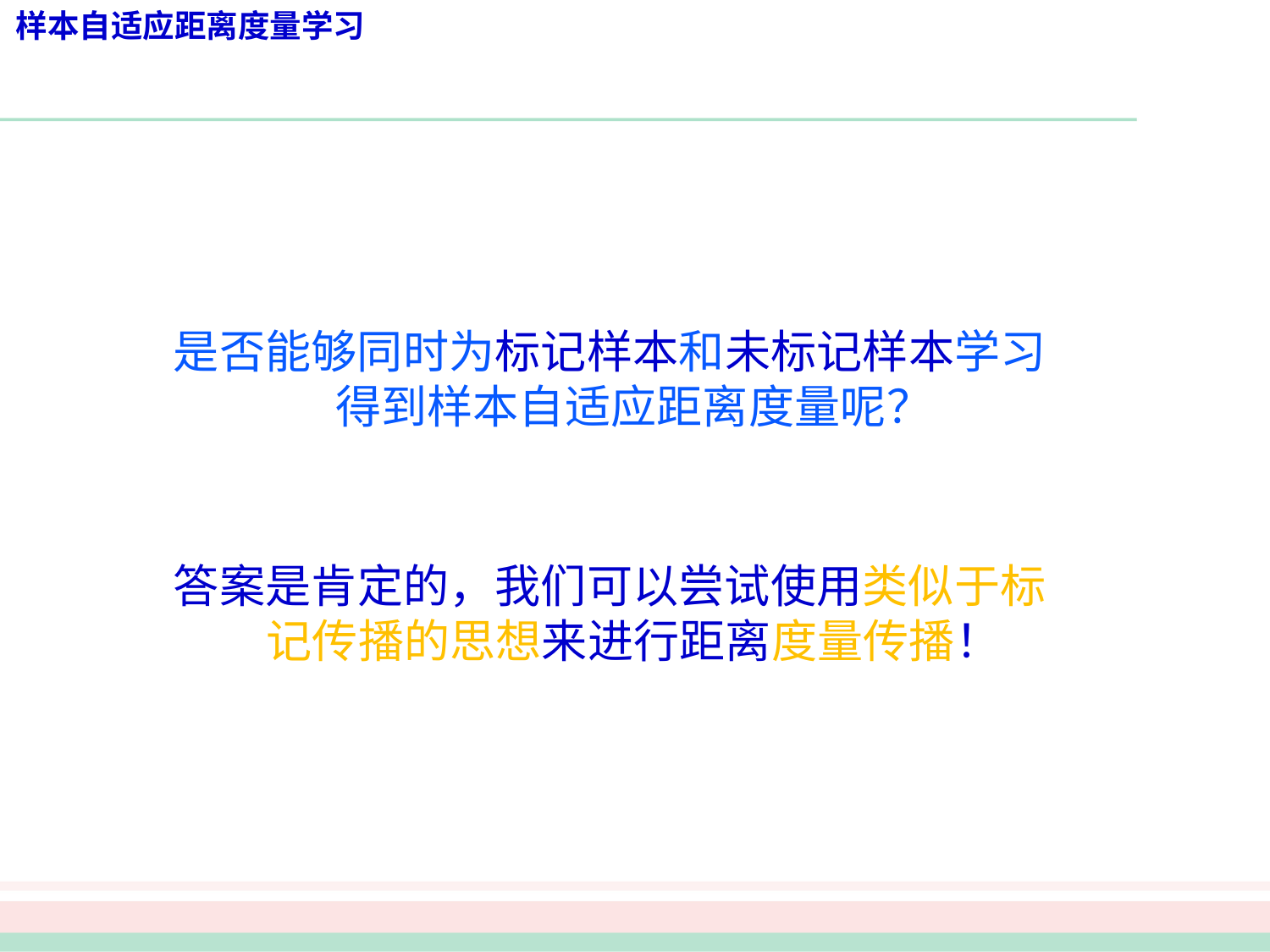

样本自适应距离度量学习
是否能够同时为标记样本和未标记样本学习得到样本自适应距离度量呢？
答案是肯定的，我们可以尝试使用类似于标记传播的思想来进行距离度量传播！